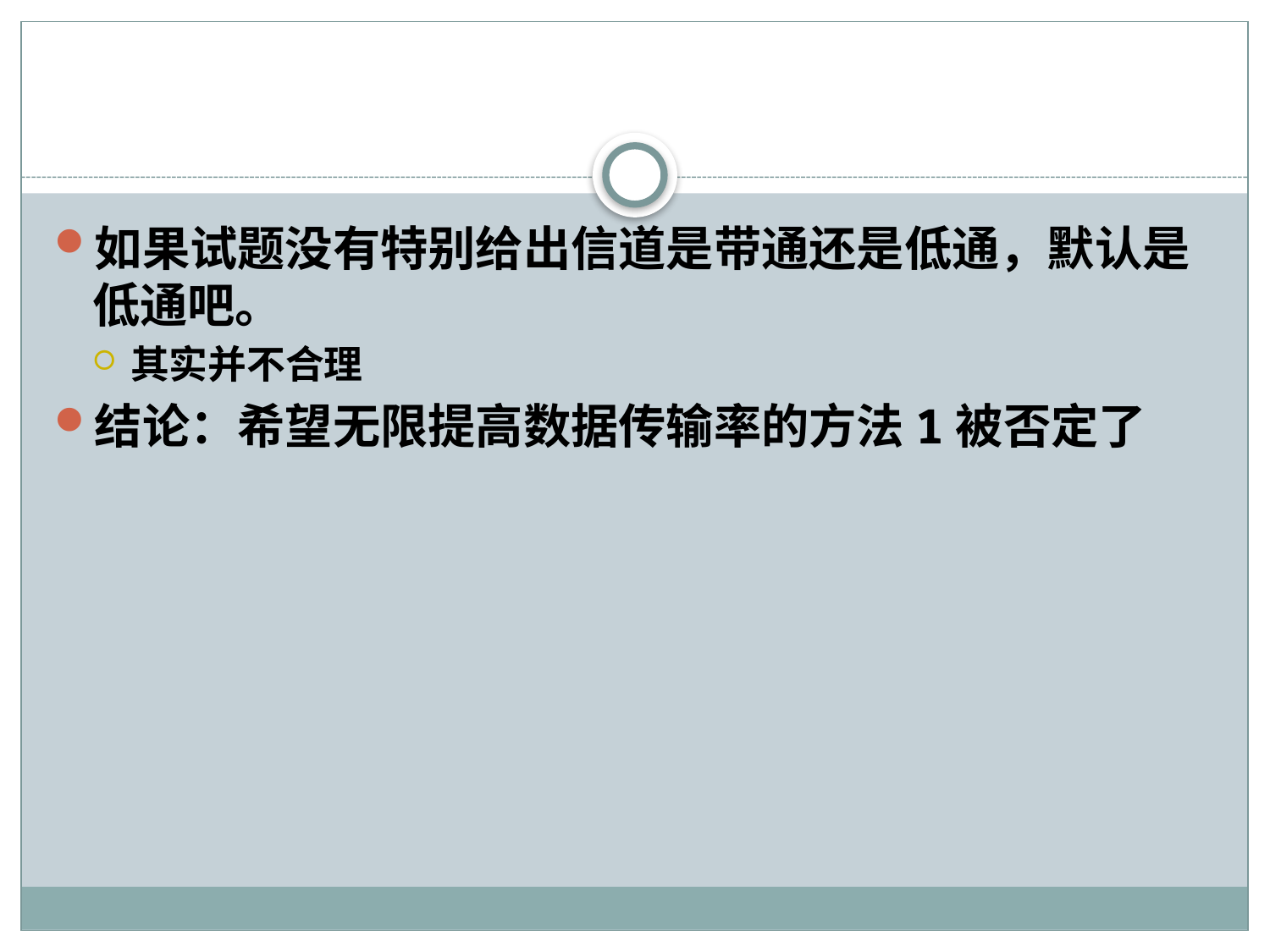

#
如果试题没有特别给出信道是带通还是低通，默认是低通吧。
其实并不合理
结论：希望无限提高数据传输率的方法1被否定了